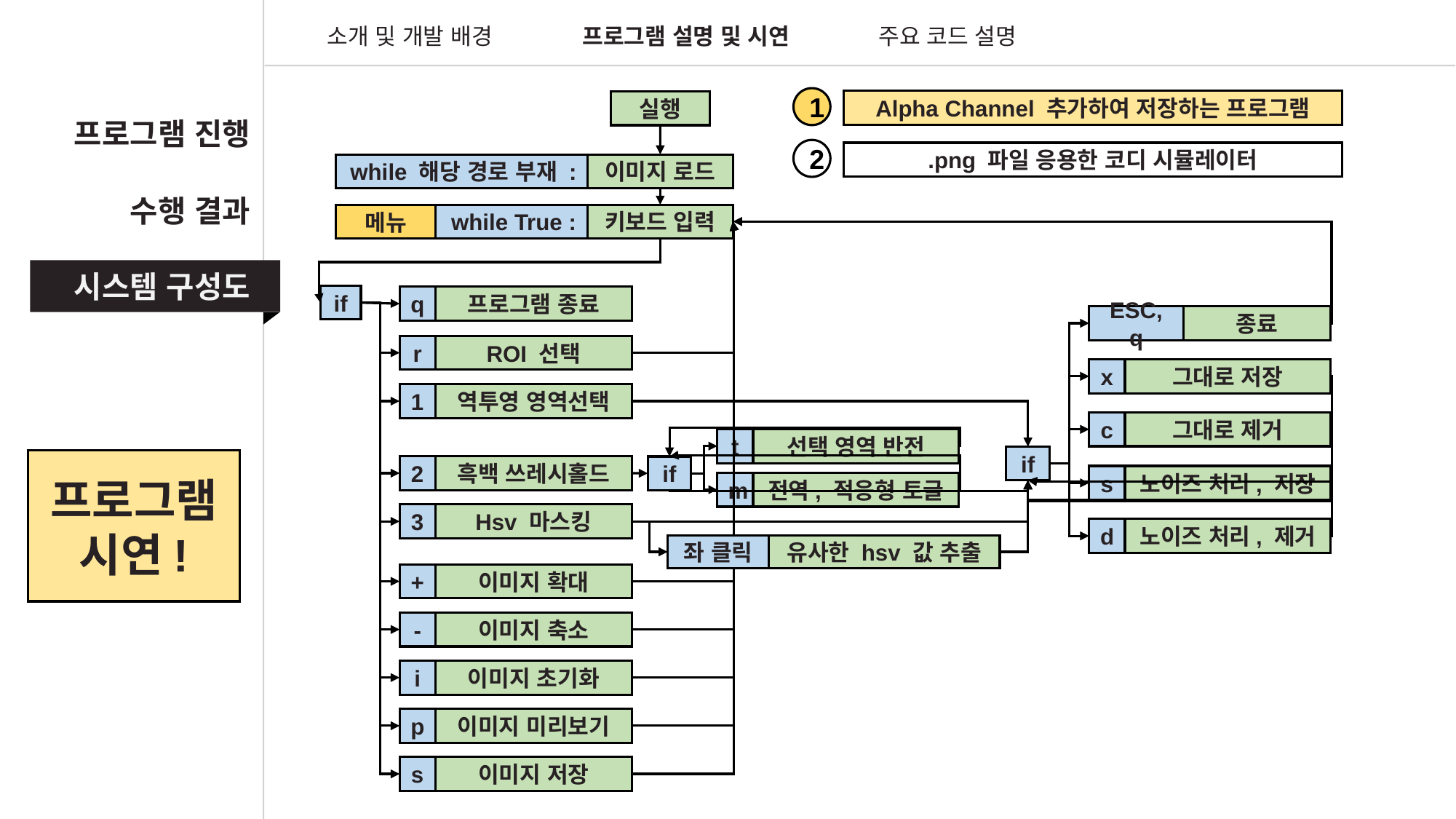

소개 및 개발 배경
프로그램 설명 및 시연
주요 코드 설명
1
Alpha Channel 추가하여 저장하는 프로그램
실행
프로그램 진행
2
.png 파일 응용한 코디 시뮬레이터
while 해당 경로 부재 :
이미지 로드
수행 결과
while True :
키보드 입력
메뉴

시스템 구성도
if
q
프로그램 종료
ESC, q
종료

r
ROI 선택
x
그대로 저장
1
역투영 영역선택
c
그대로 제거
t
선택 영역 반전
if
프로그램
시연!
2
흑백 쓰레시홀드
if
s
노이즈 처리, 저장
m
전역, 적응형 토글
3
Hsv 마스킹
d
노이즈 처리, 제거
좌 클릭
유사한 hsv 값 추출
+
이미지 확대
-
이미지 축소
i
이미지 초기화
p
이미지 미리보기
s
이미지 저장